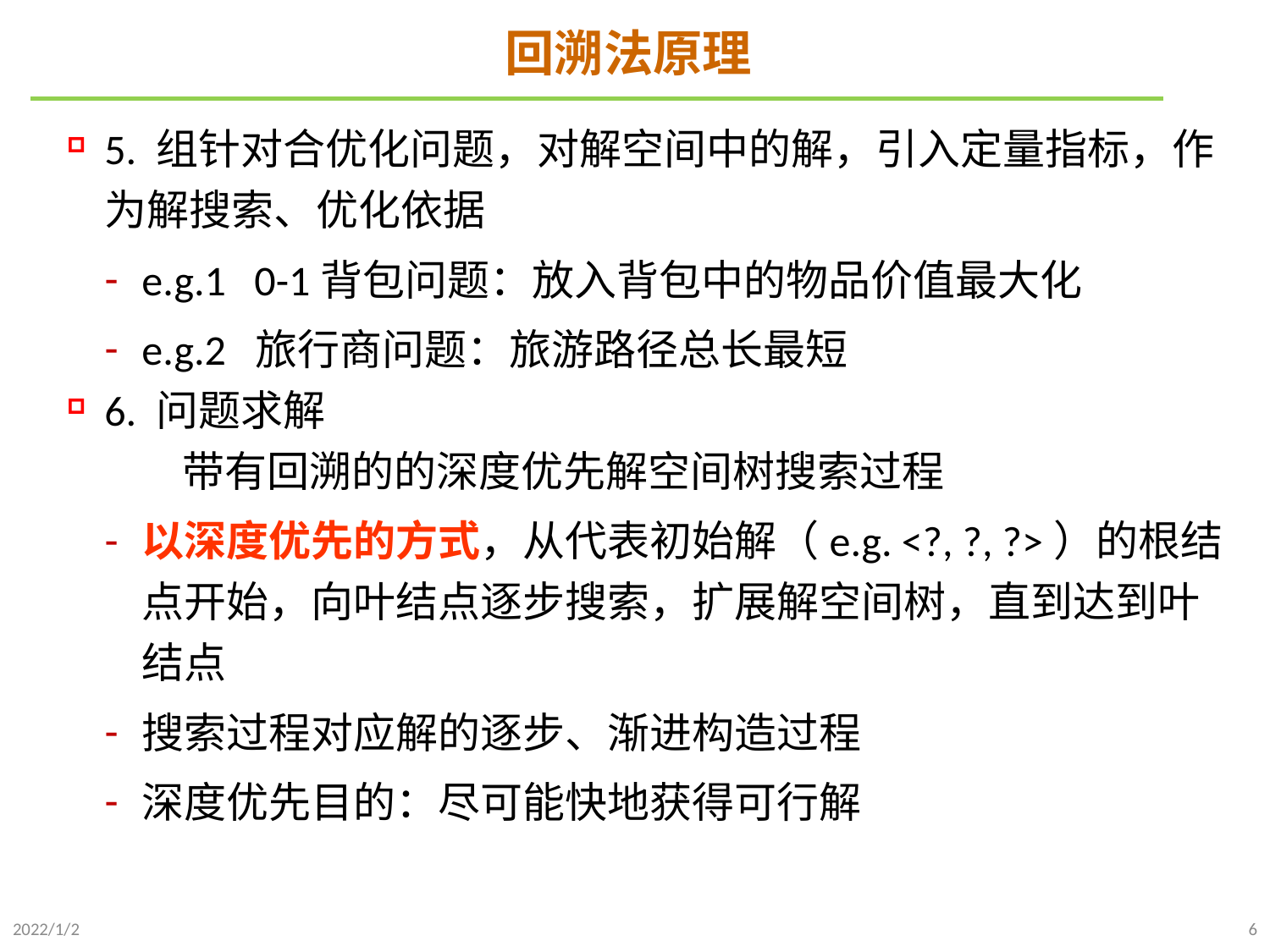

# 回溯法原理
5. 组针对合优化问题，对解空间中的解，引入定量指标，作为解搜索、优化依据
e.g.1   0-1背包问题：放入背包中的物品价值最大化
e.g.2  旅行商问题：旅游路径总长最短
6. 问题求解
           带有回溯的的深度优先解空间树搜索过程
以深度优先的方式，从代表初始解（e.g. <?, ?, ?>）的根结点开始，向叶结点逐步搜索，扩展解空间树，直到达到叶结点
搜索过程对应解的逐步、渐进构造过程
深度优先目的：尽可能快地获得可行解

2022/1/2
6